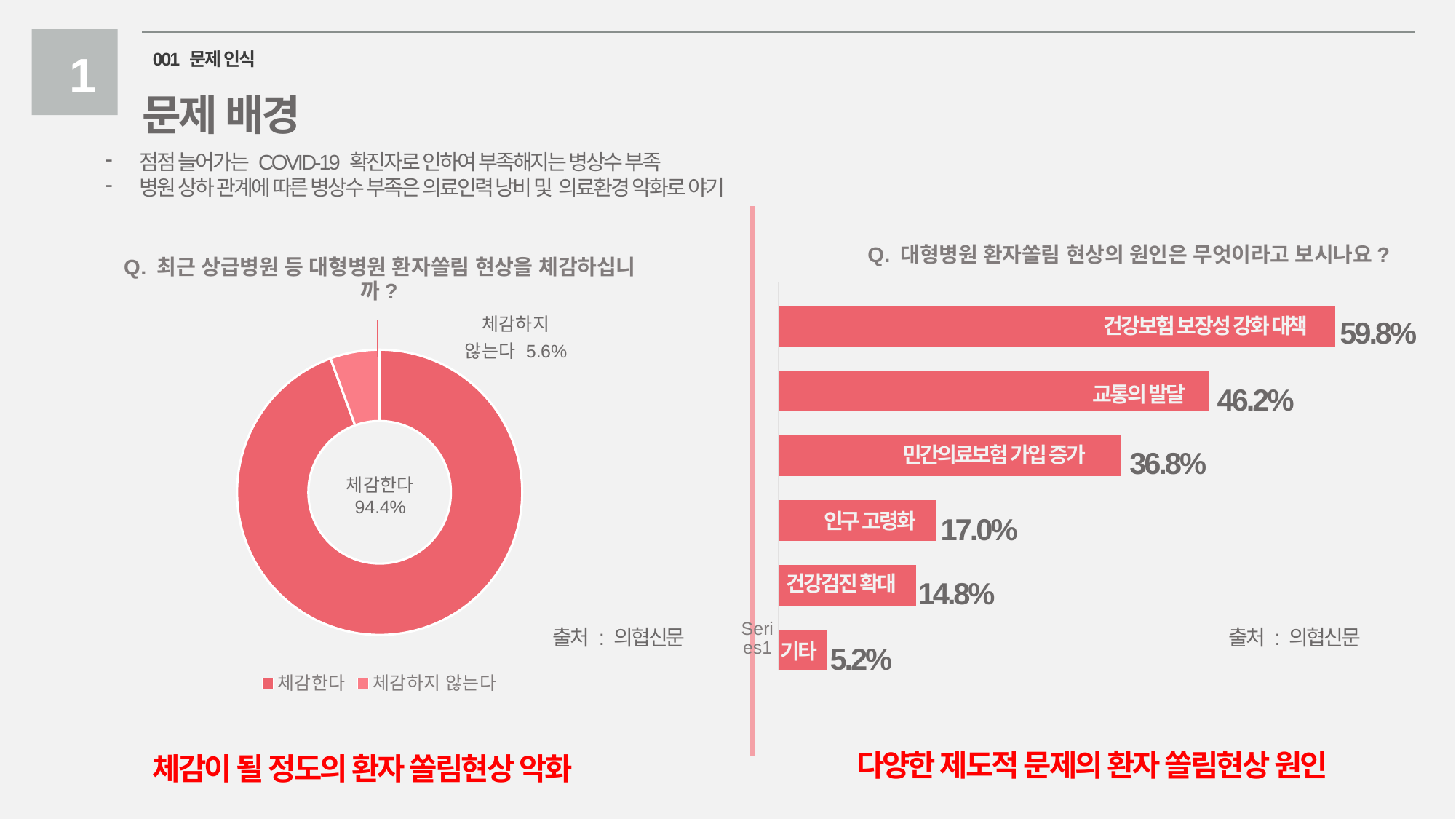

1
001 문제 인식
문제 배경
점점 늘어가는 COVID-19 확진자로 인하여 부족해지는 병상수 부족
병원 상하 관계에 따른 병상수 부족은 의료인력 낭비 및  의료환경 악화로 야기

### Chart: Q. 대형병원 환자쏠림 현상의 원인은 무엇이라고 보시나요?

| Category | 열2 | #REF! |
|---|---|---|
|  | 5.2 | None |
|  | 14.8 | None |
|  | 17.0 | None |
|  | 36.8 | None |
|  | 46.2 | None |
|  | 59.8 | None |
59.8%
건강보험 보장성 강화 대책
46.2%
교통의 발달
36.8%
민간의료보험 가입 증가
17.0%
인구 고령화
14.8%
건강검진 확대
5.2%
출처 : 의협신문
기타

### Chart: Q. 최근 상급병원 등 대형병원 환자쏠림 현상을 체감하십니까?

| Category | 열2 |
|---|---|
| 체감한다 | 0.944 |
| 체감하지 않는다 | 0.056 |
출처 : 의협신문
다양한 제도적 문제의 환자 쏠림현상 원인
체감이 될 정도의 환자 쏠림현상 악화